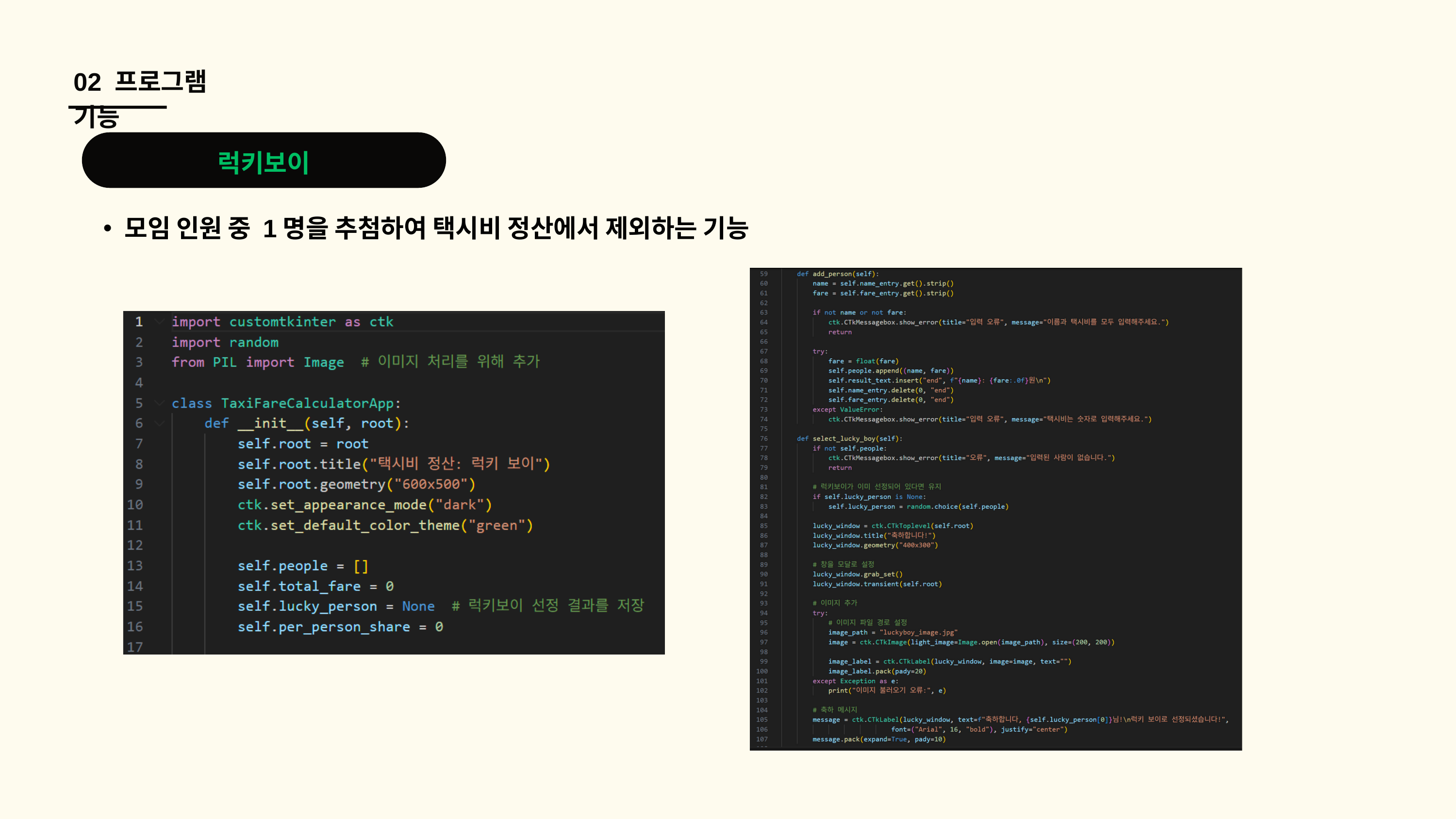

02 프로그램 기능

럭키보이
모임 인원 중 1명을 추첨하여 택시비 정산에서 제외하는 기능